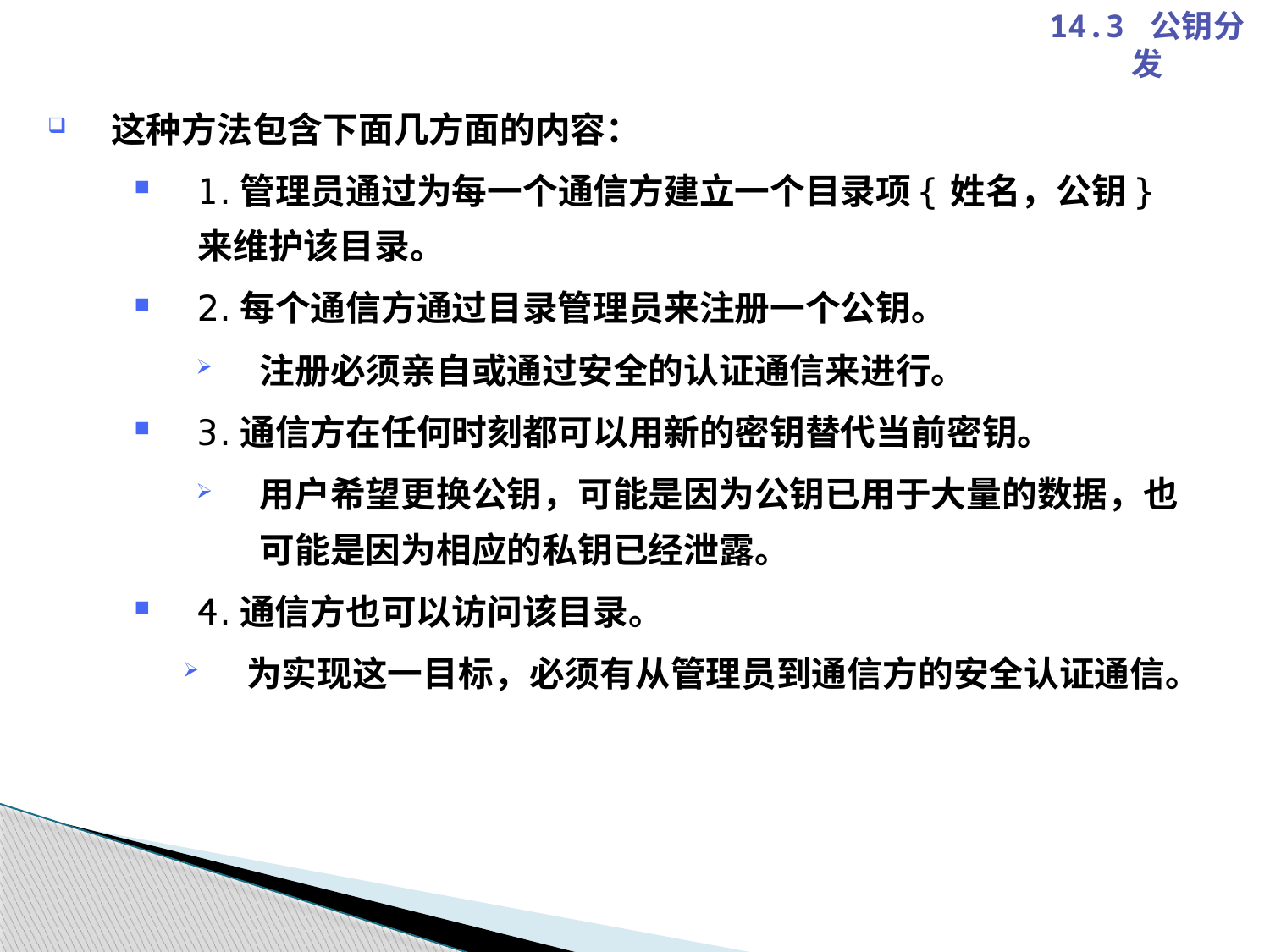

14.3 公钥分发
这种方法包含下面几方面的内容：
1.管理员通过为每一个通信方建立一个目录项{姓名，公钥}来维护该目录。
2.每个通信方通过目录管理员来注册一个公钥。
注册必须亲自或通过安全的认证通信来进行。
3.通信方在任何时刻都可以用新的密钥替代当前密钥。
用户希望更换公钥，可能是因为公钥已用于大量的数据，也可能是因为相应的私钥已经泄露。
4.通信方也可以访问该目录。
为实现这一目标，必须有从管理员到通信方的安全认证通信。